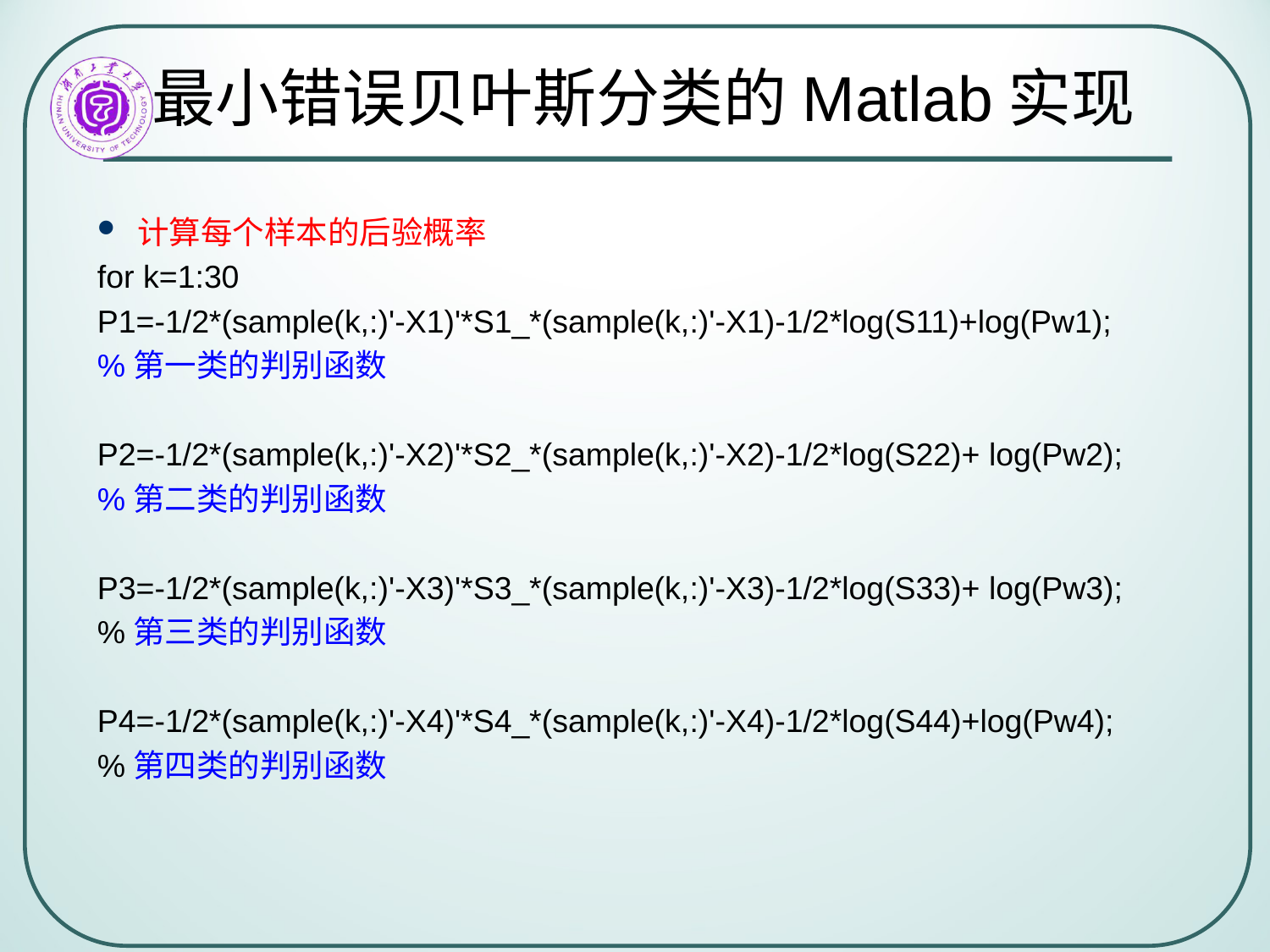

最小错误贝叶斯分类的Matlab实现
计算每个样本的后验概率
for k=1:30
P1=-1/2*(sample(k,:)'-X1)'*S1_*(sample(k,:)'-X1)-1/2*log(S11)+log(Pw1);
%第一类的判别函数

P2=-1/2*(sample(k,:)'-X2)'*S2_*(sample(k,:)'-X2)-1/2*log(S22)+ log(Pw2);
%第二类的判别函数

P3=-1/2*(sample(k,:)'-X3)'*S3_*(sample(k,:)'-X3)-1/2*log(S33)+ log(Pw3);
%第三类的判别函数

P4=-1/2*(sample(k,:)'-X4)'*S4_*(sample(k,:)'-X4)-1/2*log(S44)+log(Pw4);
%第四类的判别函数